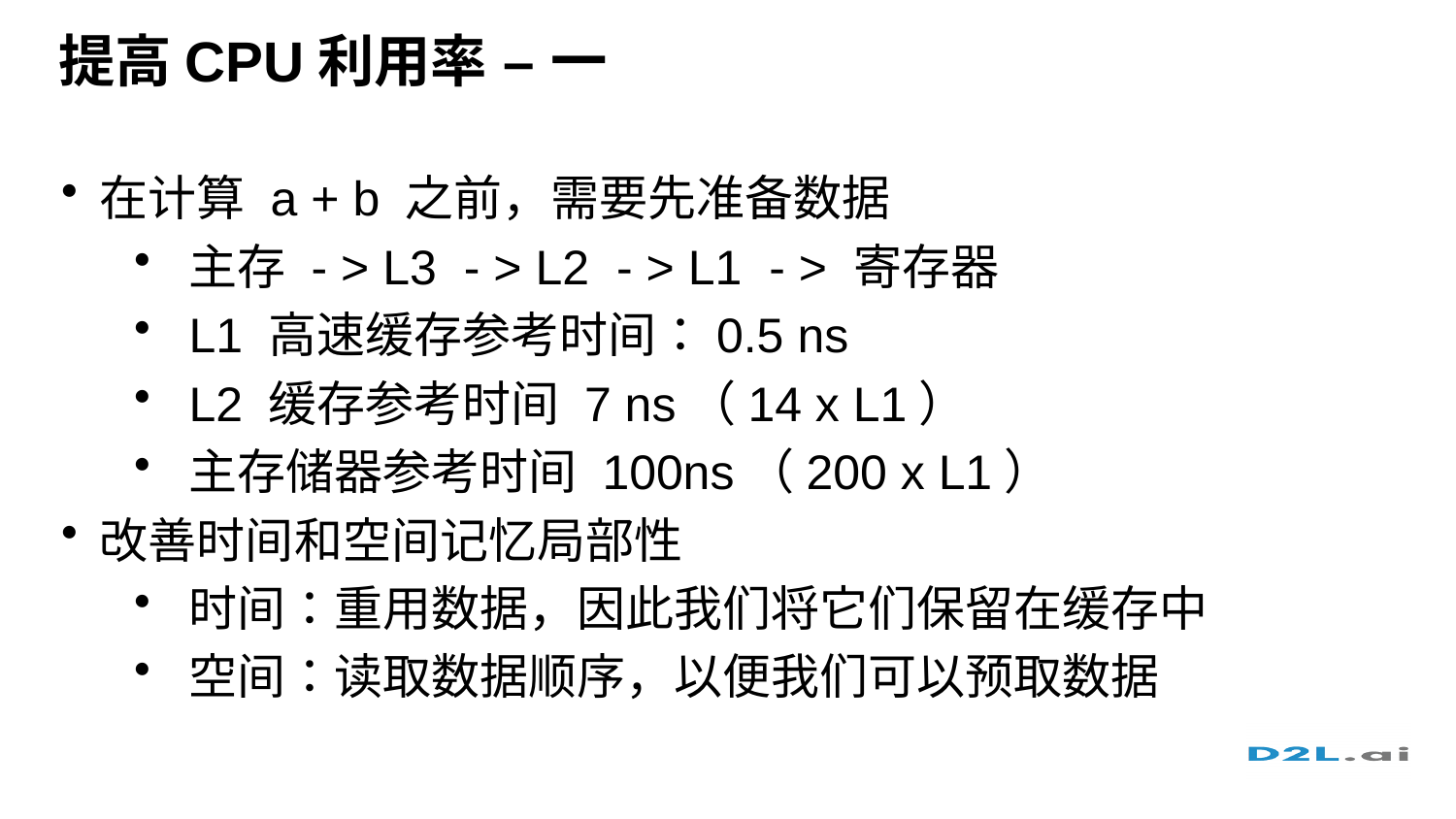

# 提高CPU利用率 – 一
在计算 a + b 之前，需要先准备数据
主存 - > L3  - > L2  - > L1  - > 寄存器
L1 高速缓存参考时间：0.5 ns
L2 缓存参考时间 7 ns（14 x L1）
主存储器参考时间 100ns（200 x L1）
改善时间和空间记忆局部性
时间：重用数据，因此我们将它们保留在缓存中
空间：读取数据顺序，以便我们可以预取数据